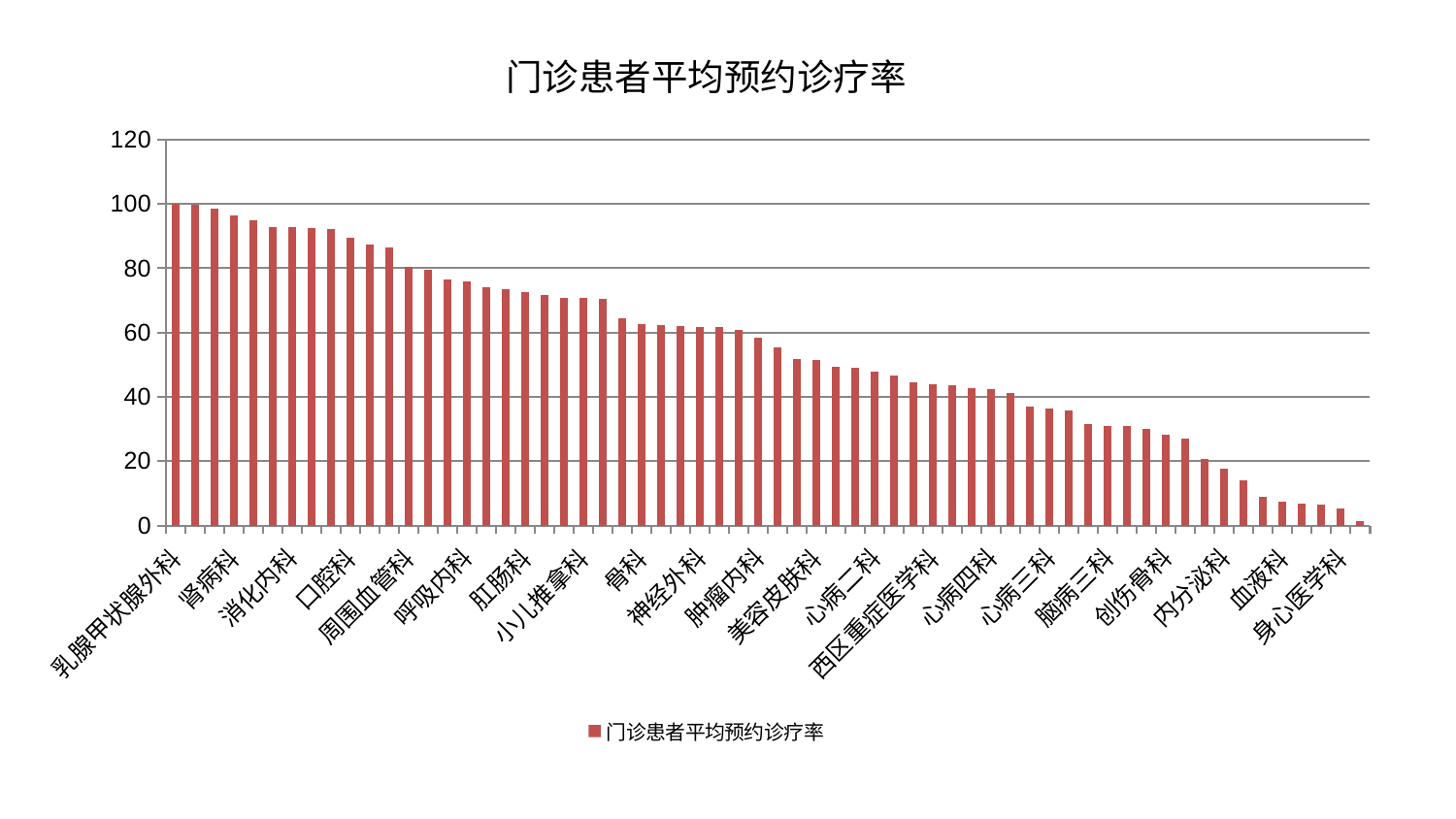

### Chart: 门诊患者平均预约诊疗率

| Category | 门诊患者平均预约诊疗率 |
|---|---|
| 乳腺甲状腺外科 | 100.0 |
| 东区重症医学科 | 99.87820404287916 |
| 妇二科 | 98.51406578620657 |
| 肾病科 | 96.4653356623449 |
| 风湿病科 | 94.98089862162024 |
| 心病一科 | 92.9445197559995 |
| 消化内科 | 92.73751019099402 |
| 治未病中心 | 92.49028343645243 |
| 老年医学科 | 92.17401455693039 |
| 口腔科 | 89.34913323914292 |
| 妇科 | 87.29264434493832 |
| 康复科 | 86.3352021653494 |
| 周围血管科 | 80.41548992682611 |
| 胸外科 | 79.65673650829085 |
| 运动损伤骨科 | 76.49806701361317 |
| 呼吸内科 | 75.89926486765822 |
| 妇科妇二科合并 | 74.20487377072 |
| 耳鼻喉科 | 73.39117369300857 |
| 肛肠科 | 72.54216782328689 |
| 儿科 | 71.65057748625172 |
| 显微骨科 | 70.91723074144188 |
| 小儿推拿科 | 70.84426287835532 |
| 推拿科 | 70.43008911024585 |
| 微创骨科 | 64.37142839673608 |
| 骨科 | 62.73752193229546 |
| 肝病科 | 62.286070015282384 |
| 脾胃科消化科合并 | 61.930911826116954 |
| 神经外科 | 61.764022501845155 |
| 脑病二科 | 61.6906404921286 |
| 综合内科 | 60.902882481739155 |
| 肿瘤内科 | 58.377088136185264 |
| 关节骨科 | 55.27432857401306 |
| 脑病一科 | 51.69427874679981 |
| 美容皮肤科 | 51.41409077051864 |
| 医院 | 49.46852144168026 |
| 产科 | 49.19486876023716 |
| 心病二科 | 47.917641030876766 |
| 中医外治中心 | 46.55898829850426 |
| 肝胆外科 | 44.38410820323058 |
| 西区重症医学科 | 43.85535964309543 |
| 小儿骨科 | 43.72598027337421 |
| 东区肾病科 | 42.55631828632049 |
| 心病四科 | 42.29026844024473 |
| 中医经典科 | 41.04103355085983 |
| 皮肤科 | 37.015527014621476 |
| 心病三科 | 36.3792448504999 |
| 普通外科 | 35.71740723182924 |
| 脾胃病科 | 31.397455961769992 |
| 脑病三科 | 31.063710686303015 |
| 肾脏内科 | 30.920413406022313 |
| 脊柱骨科 | 29.977490196230598 |
| 创伤骨科 | 28.289609802505552 |
| 神经内科 | 26.97535968048641 |
| 泌尿外科 | 20.557264240793867 |
| 内分泌科 | 17.69914340058301 |
| 男科 | 13.905127465086448 |
| 重症医学科 | 8.83869952997402 |
| 血液科 | 7.487578447468677 |
| 心血管内科 | 6.843282779819187 |
| 针灸科 | 6.519364136933393 |
| 身心医学科 | 5.132406789394491 |
| 眼科 | 1.4443062058317697 |
61